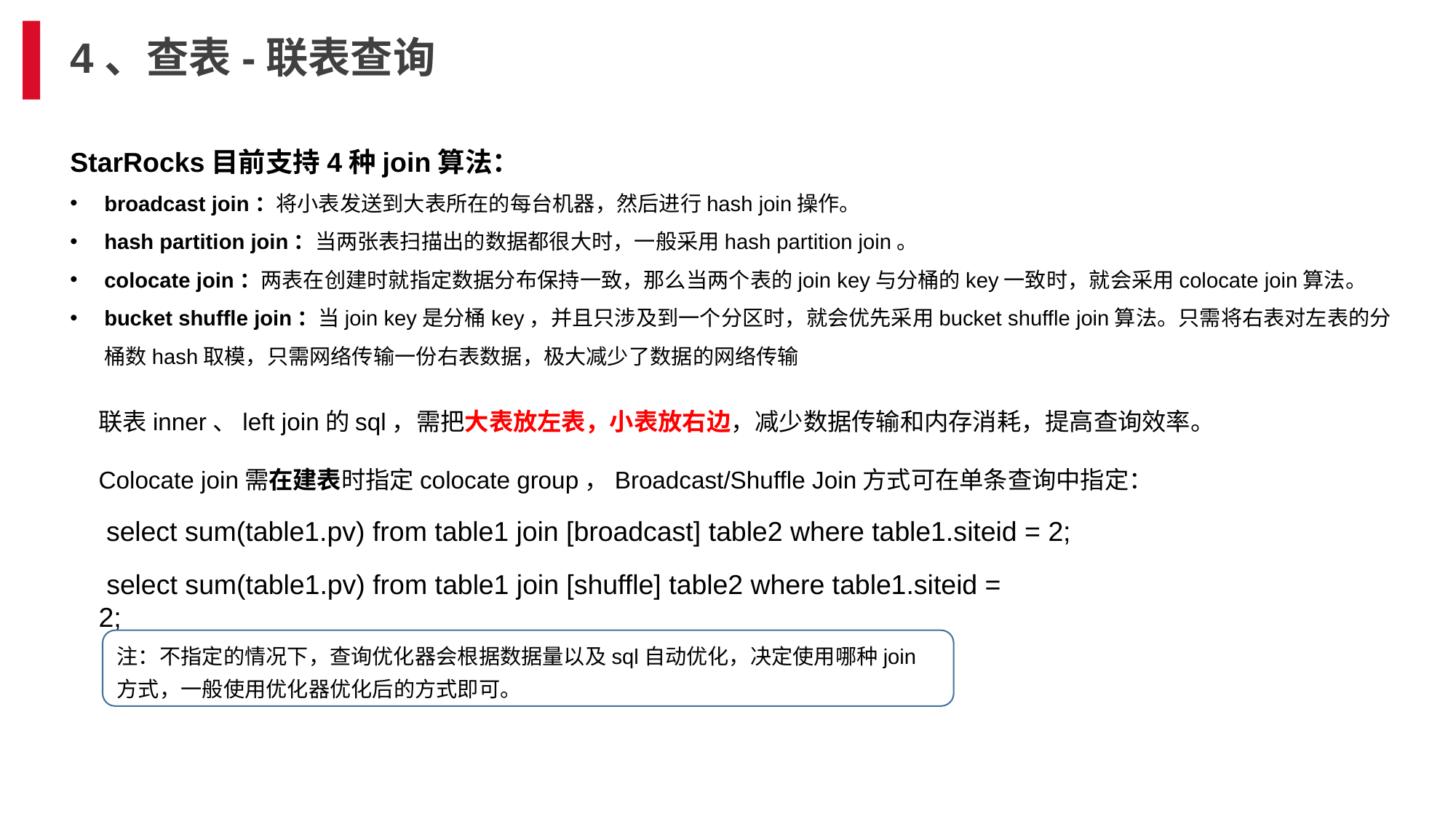

# 4、查表-联表查询
StarRocks目前支持4种join算法：
broadcast join：将小表发送到大表所在的每台机器，然后进行hash join操作。
hash partition join：当两张表扫描出的数据都很大时，一般采用hash partition join。
colocate join：两表在创建时就指定数据分布保持一致，那么当两个表的join key与分桶的key一致时，就会采用colocate join算法。
bucket shuffle join：当join key是分桶key，并且只涉及到一个分区时，就会优先采用bucket shuffle join算法。只需将右表对左表的分桶数hash取模，只需网络传输一份右表数据，极大减少了数据的网络传输
联表inner、left join的sql，需把大表放左表，小表放右边，减少数据传输和内存消耗，提高查询效率。

Colocate join需在建表时指定colocate group，Broadcast/Shuffle Join方式可在单条查询中指定：
 select sum(table1.pv) from table1 join [broadcast] table2 where table1.siteid = 2;
 select sum(table1.pv) from table1 join [shuffle] table2 where table1.siteid = 2;
注：不指定的情况下，查询优化器会根据数据量以及sql自动优化，决定使用哪种join方式，一般使用优化器优化后的方式即可。